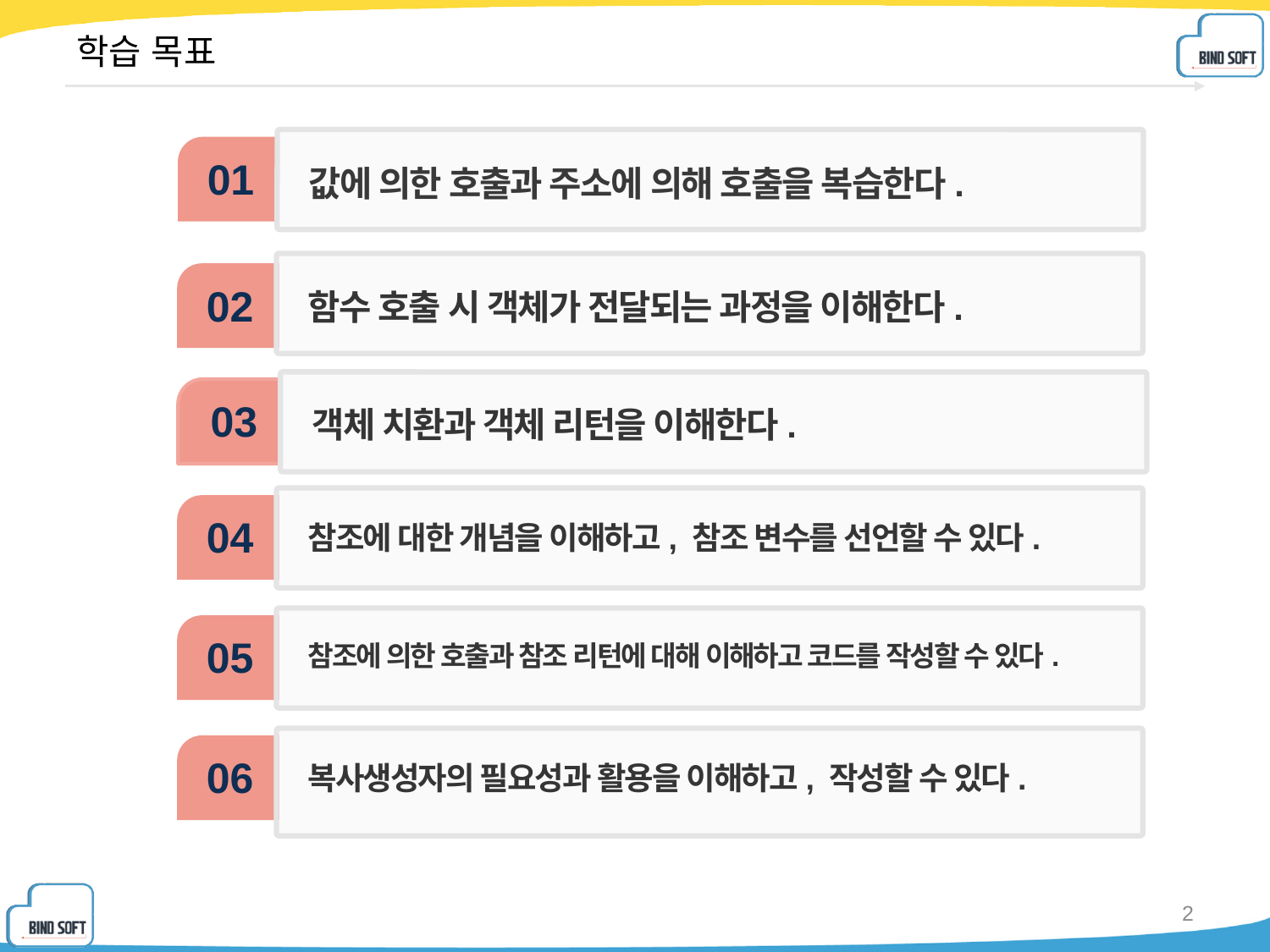

# 학습 목표

01
값에 의한 호출과 주소에 의해 호출을 복습한다.

02
함수 호출 시 객체가 전달되는 과정을 이해한다.

03
객체 치환과 객체 리턴을 이해한다.

04
참조에 대한 개념을 이해하고, 참조 변수를 선언할 수 있다.

05
참조에 의한 호출과 참조 리턴에 대해 이해하고 코드를 작성할 수 있다.

06
복사생성자의 필요성과 활용을 이해하고, 작성할 수 있다.
2